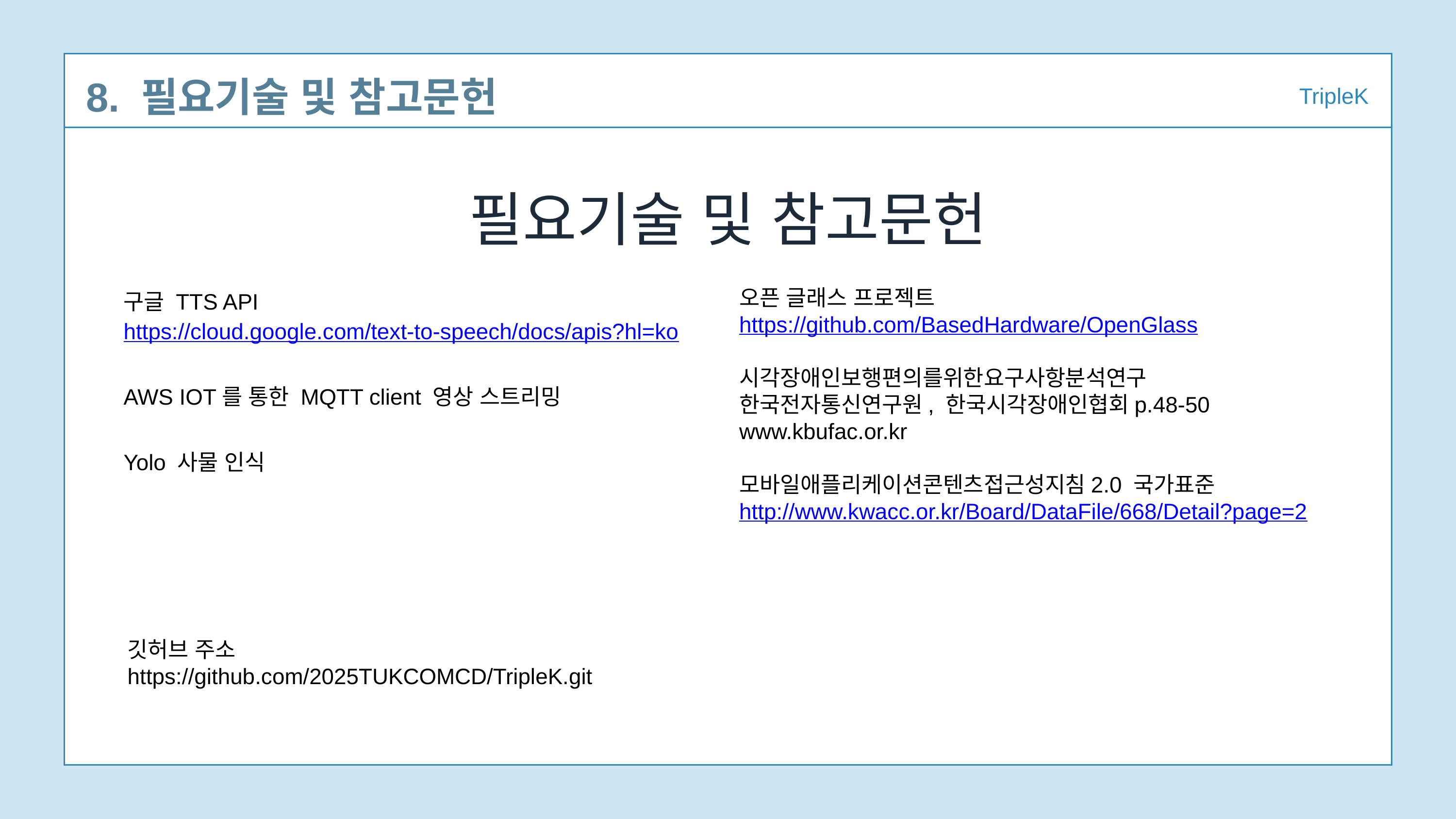

8. 필요기술 및 참고문헌
TripleK

필요기술 및 참고문헌
오픈 글래스 프로젝트
https://github.com/BasedHardware/OpenGlass

시각장애인보행편의를위한요구사항분석연구
한국전자통신연구원, 한국시각장애인협회p.48-50
www.kbufac.or.kr

모바일애플리케이션콘텐츠접근성지침2.0 국가표준
http://www.kwacc.or.kr/Board/DataFile/668/Detail?page=2

구글 TTS API
https://cloud.google.com/text-to-speech/docs/apis?hl=ko

AWS IOT를 통한 MQTT client 영상 스트리밍

Yolo 사물 인식

깃허브 주소
https://github.com/2025TUKCOMCD/TripleK.git